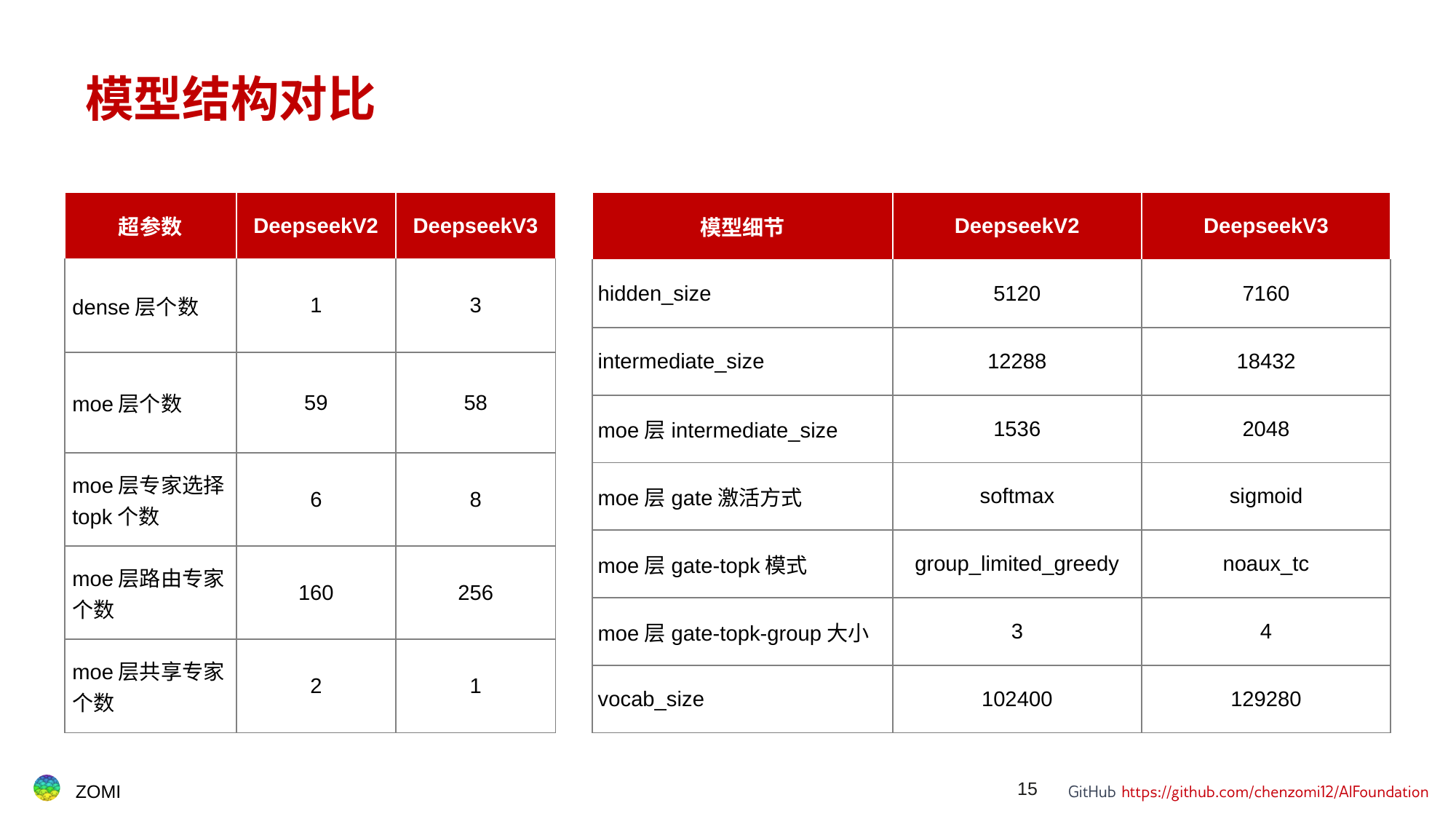

# 模型结构对比
| 超参数 | DeepseekV2 | DeepseekV3 |
| --- | --- | --- |
| dense层个数 | 1 | 3 |
| moe层个数 | 59 | 58 |
| moe层专家选择topk个数 | 6 | 8 |
| moe层路由专家个数 | 160 | 256 |
| moe层共享专家个数 | 2 | 1 |
| 模型细节 | DeepseekV2 | DeepseekV3 |
| --- | --- | --- |
| hidden\_size | 5120 | 7160 |
| intermediate\_size | 12288 | 18432 |
| moe层intermediate\_size | 1536 | 2048 |
| moe层gate激活方式 | softmax | sigmoid |
| moe层gate-topk模式 | group\_limited\_greedy | noaux\_tc |
| moe层gate-topk-group大小 | 3 | 4 |
| vocab\_size | 102400 | 129280 |